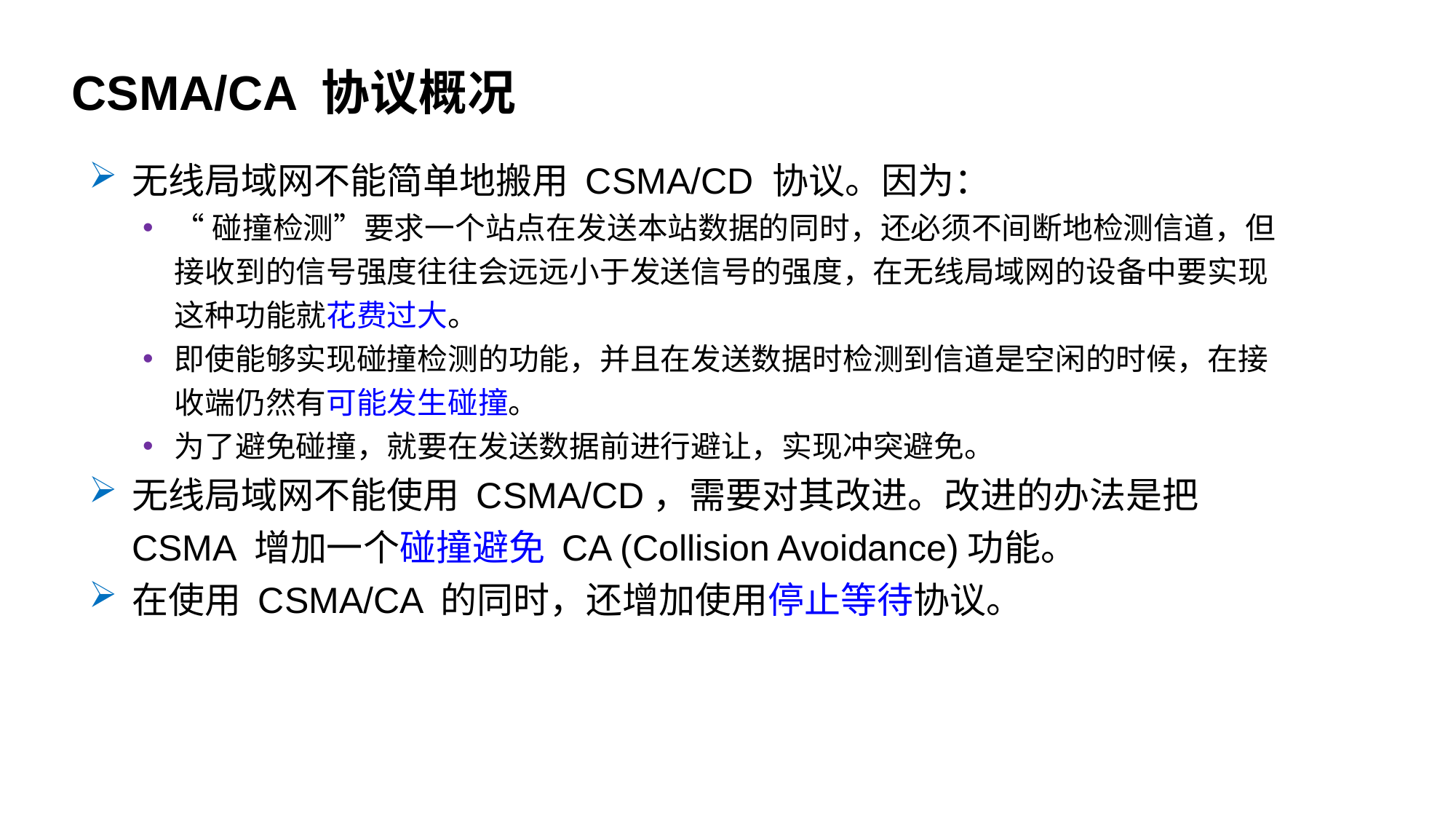

CSMA/CA 协议概况
无线局域网不能简单地搬用 CSMA/CD 协议。因为：
“碰撞检测”要求一个站点在发送本站数据的同时，还必须不间断地检测信道，但接收到的信号强度往往会远远小于发送信号的强度，在无线局域网的设备中要实现这种功能就花费过大。
即使能够实现碰撞检测的功能，并且在发送数据时检测到信道是空闲的时候，在接收端仍然有可能发生碰撞。
为了避免碰撞，就要在发送数据前进行避让，实现冲突避免。
无线局域网不能使用 CSMA/CD，需要对其改进。改进的办法是把 CSMA 增加一个碰撞避免 CA (Collision Avoidance)功能。
在使用 CSMA/CA 的同时，还增加使用停止等待协议。